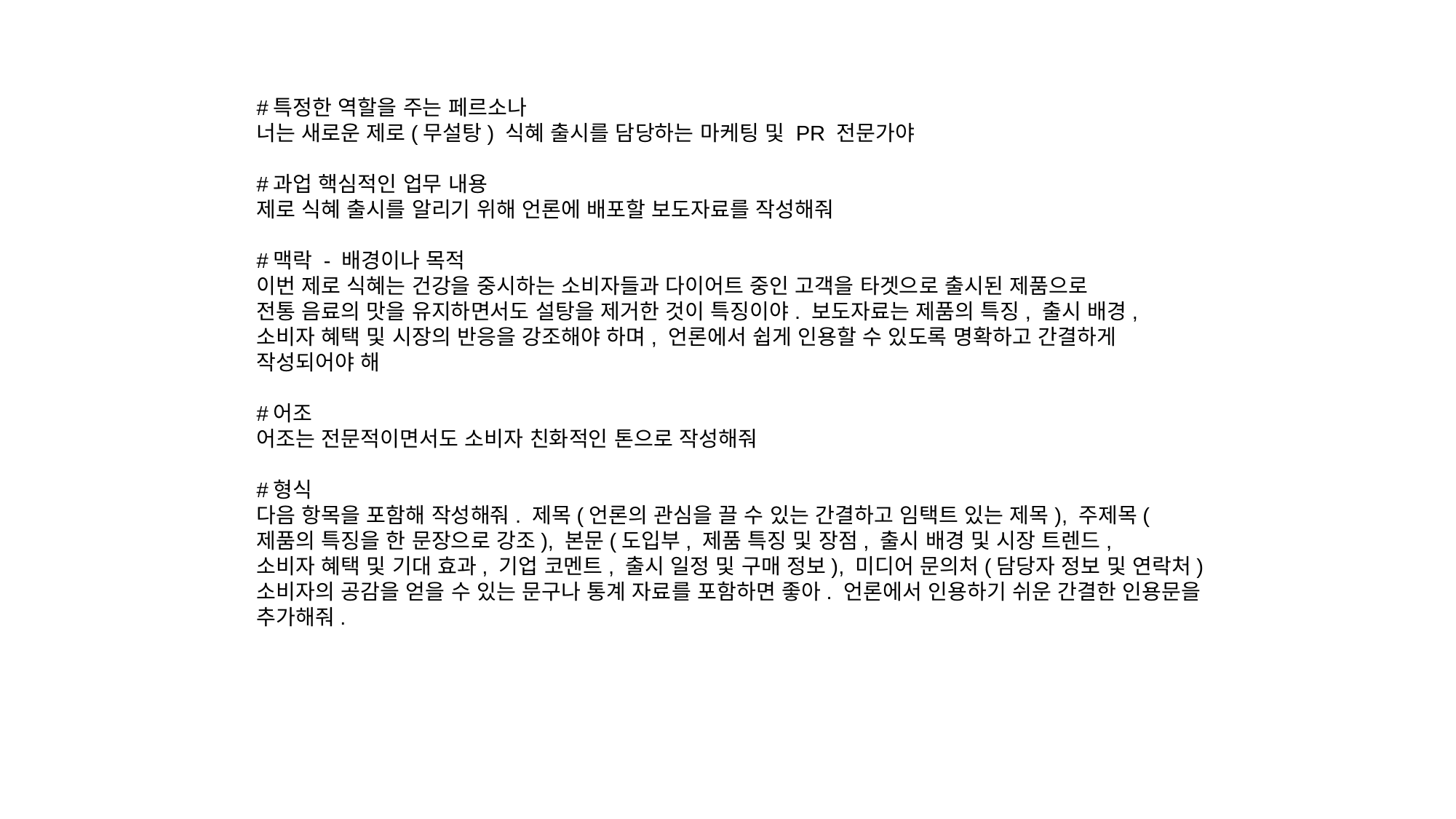

#특정한 역할을 주는 페르소나
너는 새로운 제로(무설탕) 식혜 출시를 담당하는 마케팅 및 PR 전문가야

#과업 핵심적인 업무 내용
제로 식혜 출시를 알리기 위해 언론에 배포할 보도자료를 작성해줘

#맥락 - 배경이나 목적
이번 제로 식혜는 건강을 중시하는 소비자들과 다이어트 중인 고객을 타겟으로 출시된 제품으로
전통 음료의 맛을 유지하면서도 설탕을 제거한 것이 특징이야. 보도자료는 제품의 특징, 출시 배경,
소비자 혜택 및 시장의 반응을 강조해야 하며, 언론에서 쉽게 인용할 수 있도록 명확하고 간결하게
작성되어야 해

#어조
어조는 전문적이면서도 소비자 친화적인 톤으로 작성해줘

#형식
다음 항목을 포함해 작성해줘. 제목(언론의 관심을 끌 수 있는 간결하고 임택트 있는 제목), 주제목(
제품의 특징을 한 문장으로 강조), 본문(도입부, 제품 특징 및 장점, 출시 배경 및 시장 트렌드,
소비자 혜택 및 기대 효과, 기업 코멘트, 출시 일정 및 구매 정보), 미디어 문의처(담당자 정보 및 연락처)
소비자의 공감을 얻을 수 있는 문구나 통계 자료를 포함하면 좋아. 언론에서 인용하기 쉬운 간결한 인용문을 추가해줘.